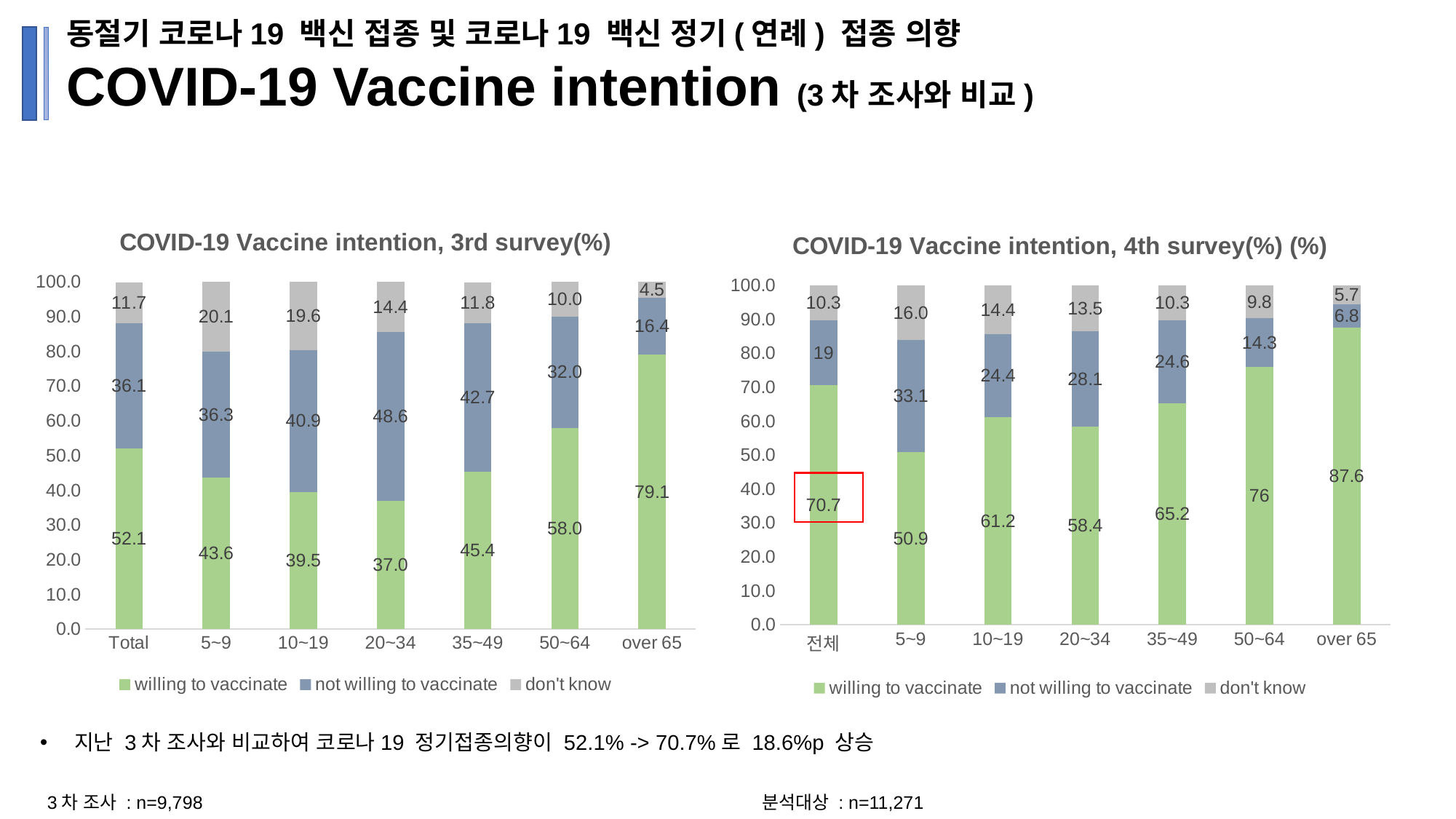

동절기 코로나19 백신 접종 및 코로나19 백신 정기(연례) 접종 의향
COVID-19 Vaccine intention (3차 조사와 비교)

### Chart: COVID-19 Vaccine intention, 3rd survey(%)

| Category | willing to vaccinate | not willing to vaccinate | don't know |
|---|---|---|---|
| Total | 52.1 | 36.1 | 11.7 |
| 5~9 | 43.6 | 36.3 | 20.1 |
| 10~19 | 39.5 | 40.9 | 19.6 |
| 20~34 | 37.0 | 48.6 | 14.4 |
| 35~49 | 45.4 | 42.7 | 11.8 |
| 50~64 | 58.0 | 32.0 | 10.0 |
| over 65 | 79.1 | 16.4 | 4.5 |

### Chart: COVID-19 Vaccine intention, 4th survey(%) (%)

| Category | willing to vaccinate | not willing to vaccinate | don't know |
|---|---|---|---|
| 전체 | 70.7 | 19.0 | 10.3 |
| 5~9 | 50.9 | 33.1 | 16.0 |
| 10~19 | 61.2 | 24.4 | 14.4 |
| 20~34 | 58.4 | 28.1 | 13.5 |
| 35~49 | 65.2 | 24.6 | 10.3 |
| 50~64 | 76.0 | 14.3 | 9.8 |
| over 65 | 87.6 | 6.8 | 5.7 |
지난 3차 조사와 비교하여 코로나19 정기접종의향이 52.1% -> 70.7%로 18.6%p 상승
3차 조사 : n=9,798
분석대상 : n=11,271